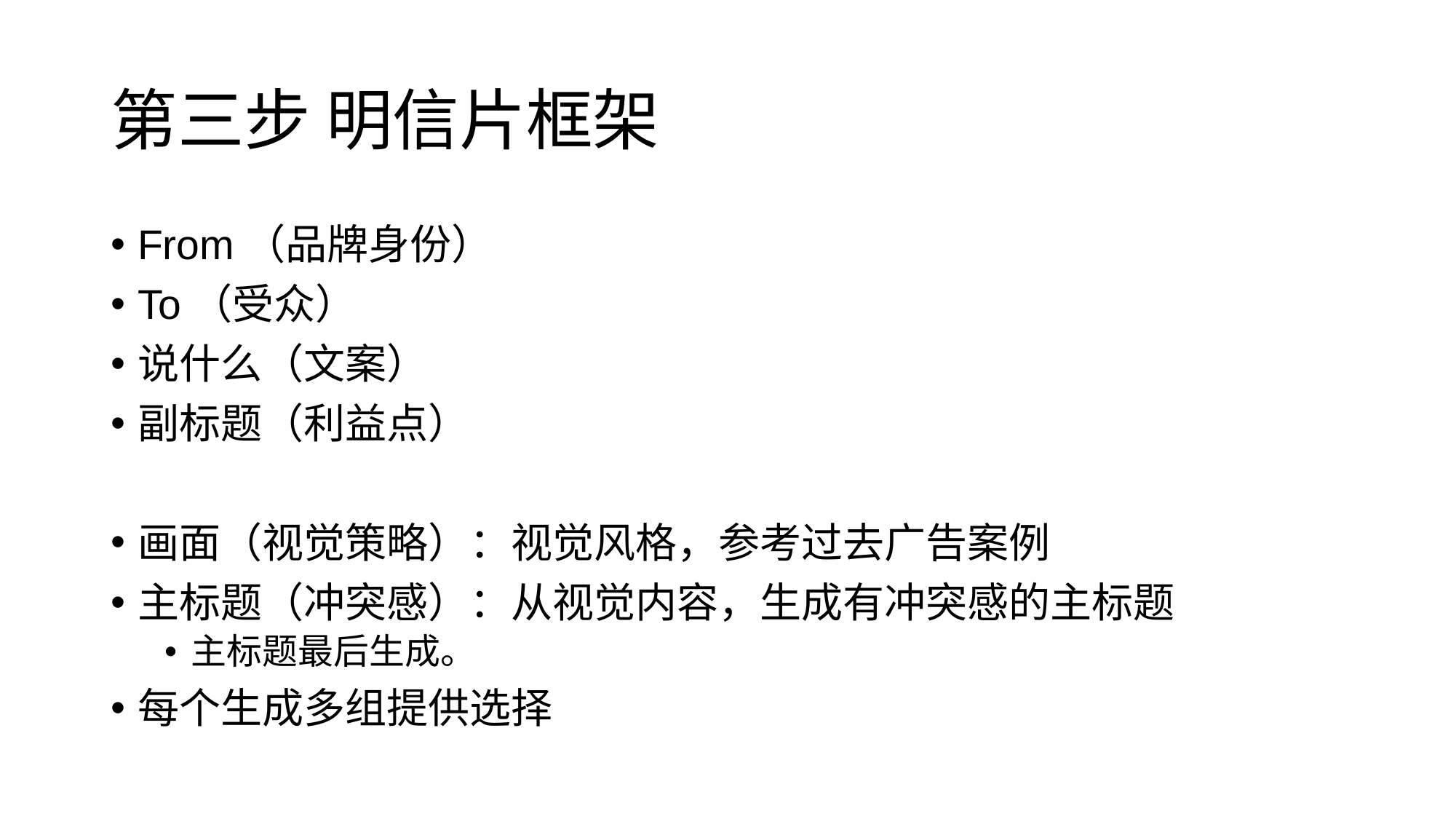

# 第三步 明信片框架
From（品牌身份）
To（受众）
说什么（文案）
副标题（利益点）

画面（视觉策略）：视觉风格，参考过去广告案例
主标题（冲突感）：从视觉内容，生成有冲突感的主标题
主标题最后生成。
每个生成多组提供选择